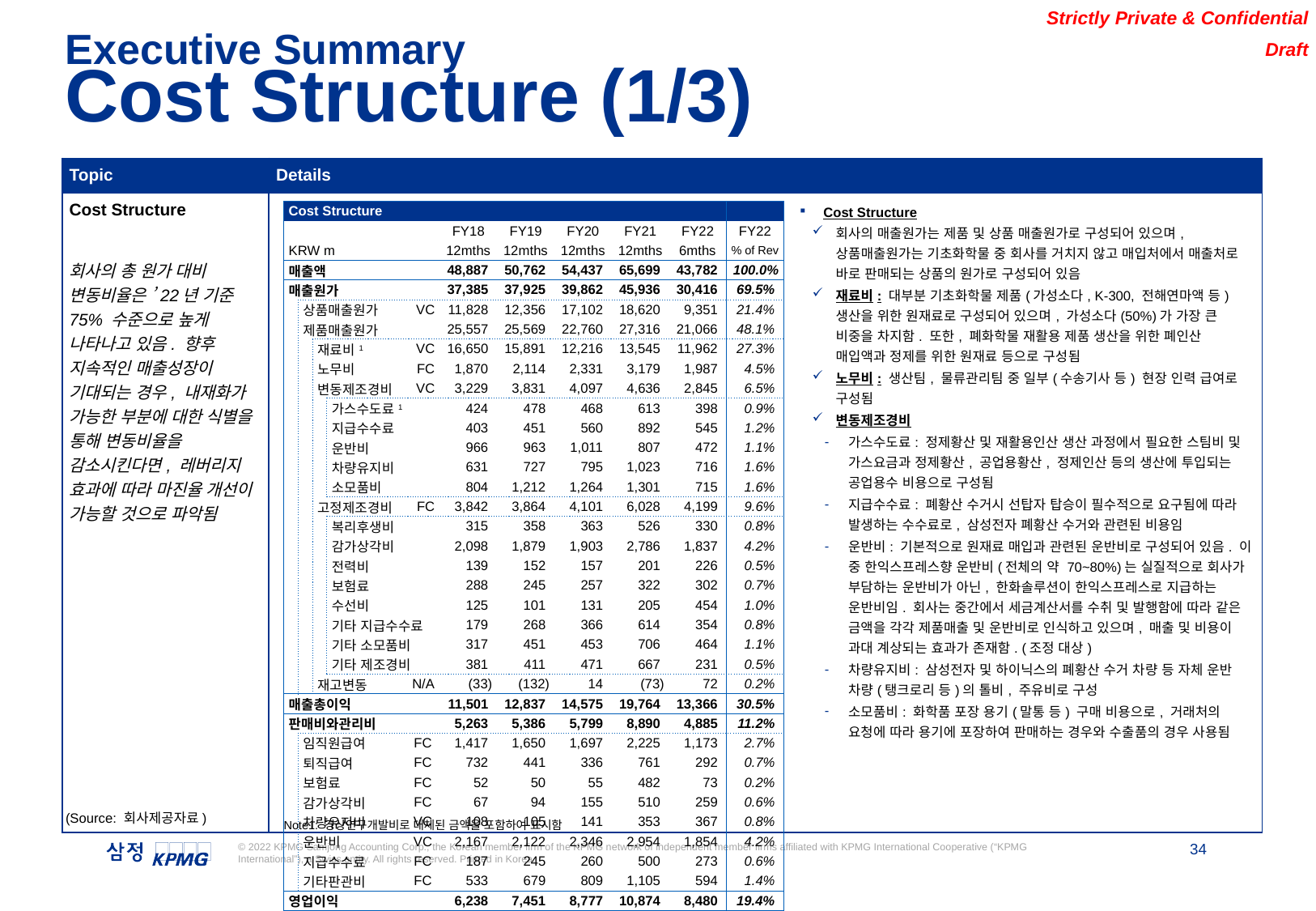

Executive Summary
Cost Structure (1/3)
| Topic | Details |
| --- | --- |
| Cost Structure 회사의 총 원가 대비 변동비율은 ’22년 기준 75% 수준으로 높게 나타나고 있음. 향후 지속적인 매출성장이 기대되는 경우, 내재화가 가능한 부분에 대한 식별을 통해 변동비율을 감소시킨다면, 레버리지 효과에 따라 마진율 개선이 가능할 것으로 파악됨 | Cost Structure 회사의 매출원가는 제품 및 상품 매출원가로 구성되어 있으며, 상품매출원가는 기초화학물 중 회사를 거치지 않고 매입처에서 매출처로 바로 판매되는 상품의 원가로 구성되어 있음 재료비: 대부분 기초화학물 제품(가성소다, K-300, 전해연마액 등) 생산을 위한 원재료로 구성되어 있으며, 가성소다(50%)가 가장 큰 비중을 차지함. 또한, 폐화학물 재활용 제품 생산을 위한 폐인산 매입액과 정제를 위한 원재료 등으로 구성됨 노무비: 생산팀, 물류관리팀 중 일부(수송기사 등) 현장 인력 급여로 구성됨 변동제조경비 가스수도료: 정제황산 및 재활용인산 생산 과정에서 필요한 스팀비 및 가스요금과 정제황산, 공업용황산, 정제인산 등의 생산에 투입되는 공업용수 비용으로 구성됨 지급수수료: 폐황산 수거시 선탑자 탑승이 필수적으로 요구됨에 따라 발생하는 수수료로, 삼성전자 폐황산 수거와 관련된 비용임 운반비: 기본적으로 원재료 매입과 관련된 운반비로 구성되어 있음. 이 중 한익스프레스향 운반비(전체의 약 70~80%)는 실질적으로 회사가 부담하는 운반비가 아닌, 한화솔루션이 한익스프레스로 지급하는 운반비임. 회사는 중간에서 세금계산서를 수취 및 발행함에 따라 같은 금액을 각각 제품매출 및 운반비로 인식하고 있으며, 매출 및 비용이 과대 계상되는 효과가 존재함. (조정 대상) 차량유지비: 삼성전자 및 하이닉스의 폐황산 수거 차량 등 자체 운반 차량(탱크로리 등)의 톨비, 주유비로 구성 소모품비: 화학품 포장 용기(말통 등) 구매 비용으로, 거래처의 요청에 따라 용기에 포장하여 판매하는 경우와 수출품의 경우 사용됨 |
| Cost Structure |  |  |  |  |  |  |  |  |  |  |  |
| --- | --- | --- | --- | --- | --- | --- | --- | --- | --- | --- | --- |
|  |  |  |  |  |  | FY18 | FY19 | FY20 | FY21 | FY22 | FY22 |
| KRW m |  |  |  |  |  | 12mths | 12mths | 12mths | 12mths | 6mths | % of Rev |
| 매출액 |  |  |  |  |  | 48,887 | 50,762 | 54,437 | 65,699 | 43,782 | 100.0% |
| 매출원가 |  |  |  |  |  | 37,385 | 37,925 | 39,862 | 45,936 | 30,416 | 69.5% |
|  | 상품매출원가 |  |  |  | VC | 11,828 | 12,356 | 17,102 | 18,620 | 9,351 | 21.4% |
|  | 제품매출원가 |  |  |  |  | 25,557 | 25,569 | 22,760 | 27,316 | 21,066 | 48.1% |
|  |  | 재료비1 |  |  | VC | 16,650 | 15,891 | 12,216 | 13,545 | 11,962 | 27.3% |
|  |  | 노무비 |  |  | FC | 1,870 | 2,114 | 2,331 | 3,179 | 1,987 | 4.5% |
|  |  | 변동제조경비 |  |  | VC | 3,229 | 3,831 | 4,097 | 4,636 | 2,845 | 6.5% |
|  |  |  | 가스수도료1 |  |  | 424 | 478 | 468 | 613 | 398 | 0.9% |
|  |  |  | 지급수수료 |  |  | 403 | 451 | 560 | 892 | 545 | 1.2% |
|  |  |  | 운반비 |  |  | 966 | 963 | 1,011 | 807 | 472 | 1.1% |
|  |  |  | 차량유지비 |  |  | 631 | 727 | 795 | 1,023 | 716 | 1.6% |
|  |  |  | 소모품비 |  |  | 804 | 1,212 | 1,264 | 1,301 | 715 | 1.6% |
|  |  | 고정제조경비 |  |  | FC | 3,842 | 3,864 | 4,101 | 6,028 | 4,199 | 9.6% |
|  |  |  | 복리후생비 |  |  | 315 | 358 | 363 | 526 | 330 | 0.8% |
|  |  |  | 감가상각비 |  |  | 2,098 | 1,879 | 1,903 | 2,786 | 1,837 | 4.2% |
|  |  |  | 전력비 |  |  | 139 | 152 | 157 | 201 | 226 | 0.5% |
|  |  |  | 보험료 |  |  | 288 | 245 | 257 | 322 | 302 | 0.7% |
|  |  |  | 수선비 |  |  | 125 | 101 | 131 | 205 | 454 | 1.0% |
|  |  |  | 기타 지급수수료 |  |  | 179 | 268 | 366 | 614 | 354 | 0.8% |
|  |  |  | 기타 소모품비 |  |  | 317 | 451 | 453 | 706 | 464 | 1.1% |
|  |  |  | 기타 제조경비 |  |  | 381 | 411 | 471 | 667 | 231 | 0.5% |
|  |  | 재고변동 |  |  | N/A | (33) | (132) | 14 | (73) | 72 | 0.2% |
| 매출총이익 |  |  |  |  |  | 11,501 | 12,837 | 14,575 | 19,764 | 13,366 | 30.5% |
| 판매비와관리비 |  |  |  |  |  | 5,263 | 5,386 | 5,799 | 8,890 | 4,885 | 11.2% |
|  | 임직원급여 |  |  |  | FC | 1,417 | 1,650 | 1,697 | 2,225 | 1,173 | 2.7% |
|  | 퇴직급여 |  |  |  | FC | 732 | 441 | 336 | 761 | 292 | 0.7% |
|  | 보험료 |  |  |  | FC | 52 | 50 | 55 | 482 | 73 | 0.2% |
|  | 감가상각비 |  |  |  | FC | 67 | 94 | 155 | 510 | 259 | 0.6% |
|  | 차량유지비 |  |  |  | VC | 108 | 105 | 141 | 353 | 367 | 0.8% |
|  | 운반비 |  |  |  | VC | 2,167 | 2,122 | 2,346 | 2,954 | 1,854 | 4.2% |
|  | 지급수수료 |  |  |  | FC | 187 | 245 | 260 | 500 | 273 | 0.6% |
|  | 기타판관비 |  |  |  | FC | 533 | 679 | 809 | 1,105 | 594 | 1.4% |
| 영업이익 |  |  |  |  |  | 6,238 | 7,451 | 8,777 | 10,874 | 8,480 | 19.4% |
| 총원가 대비 VC% |  |  |  |  |  | 79.6% | 79.0% | 78.7% | 73.1% | 74.9% | n/a |
| 총원가 대비 FC% |  |  |  |  |  | 20.4% | 21.0% | 21.3% | 26.9% | 25.1% | n/a |
(Source: 회사제공자료)
Note1: 경상연구개발비로 대체된 금액을 포함하여 표시함